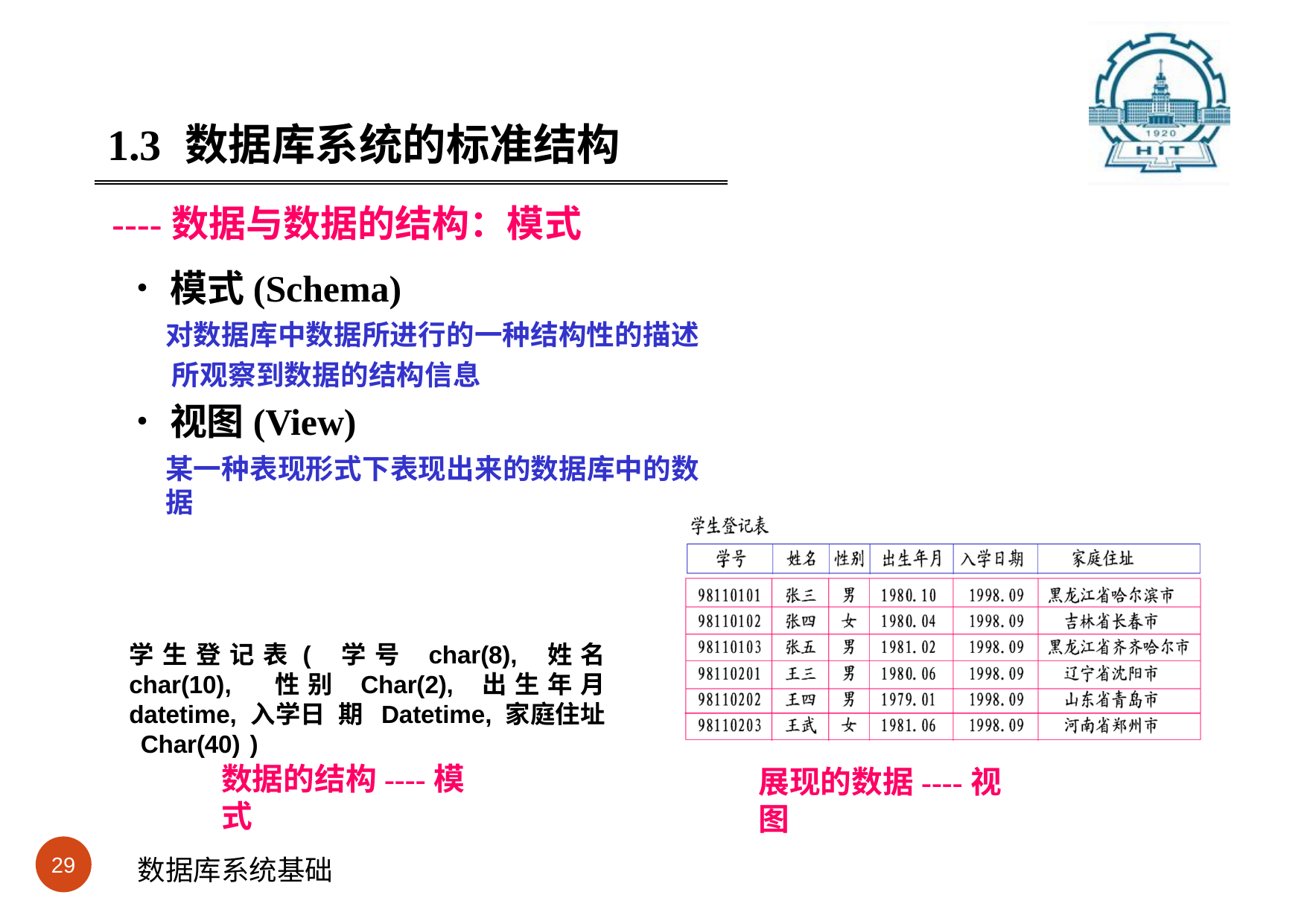

#
1.3	数据库系统的标准结构
----数据与数据的结构：模式
•模式(Schema)
对数据库中数据所进行的一种结构性的描述  所观察到数据的结构信息
•视图(View)
某一种表现形式下表现出来的数据库中的数据

学生登记表( 学号 char(8), 姓名 char(10),  性别 Char(2), 出生年月 datetime, 入学日  期  Datetime, 家庭住址  Char(40) )
数据的结构----模式
展现的数据----视图